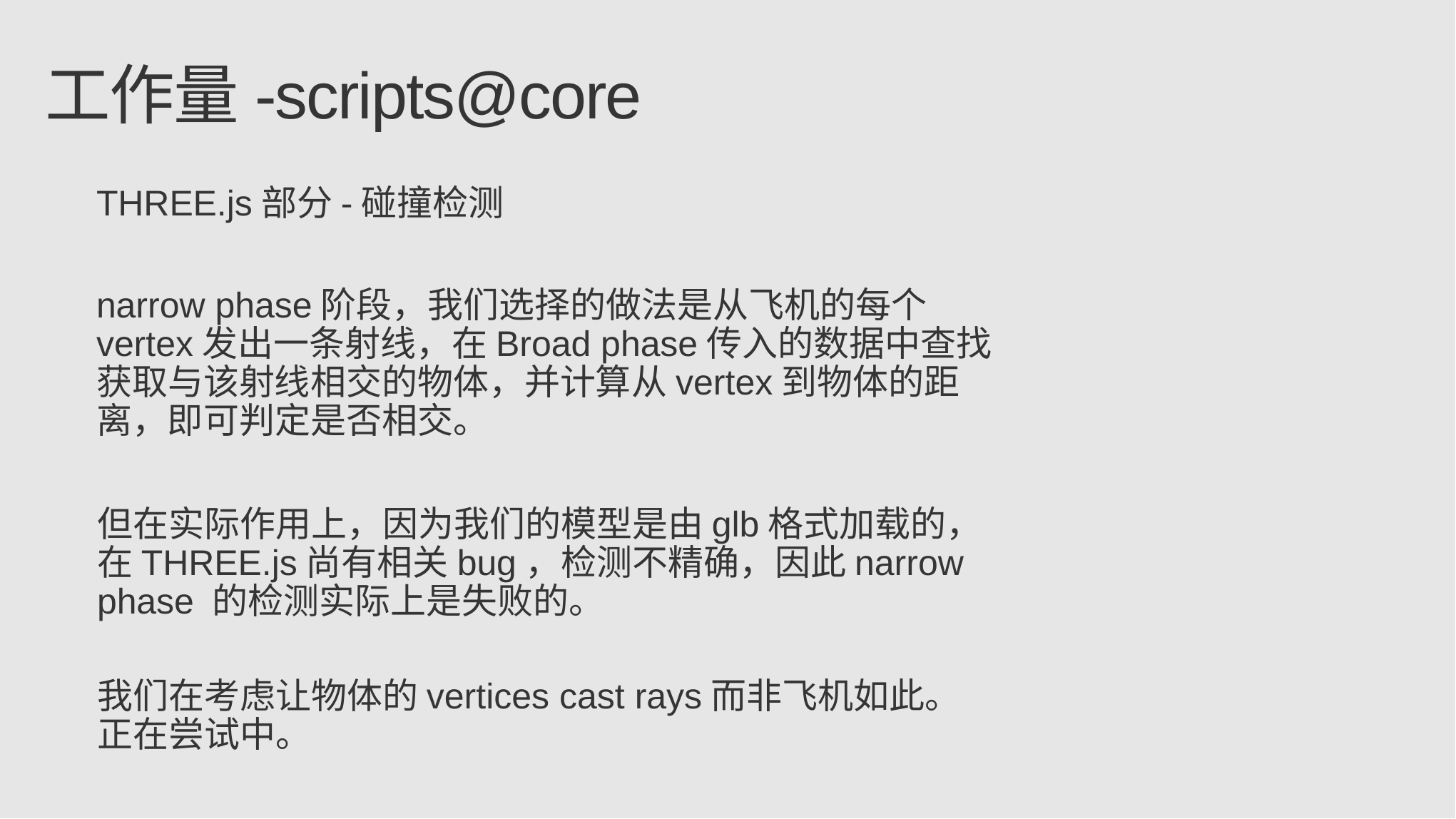

工作量-scripts@core
THREE.js部分-碰撞检测
narrow phase阶段，我们选择的做法是从飞机的每个vertex发出一条射线，在Broad phase传入的数据中查找获取与该射线相交的物体，并计算从vertex到物体的距离，即可判定是否相交。
但在实际作用上，因为我们的模型是由glb格式加载的，在THREE.js尚有相关bug，检测不精确，因此narrow phase 的检测实际上是失败的。

我们在考虑让物体的vertices cast rays而非飞机如此。正在尝试中。